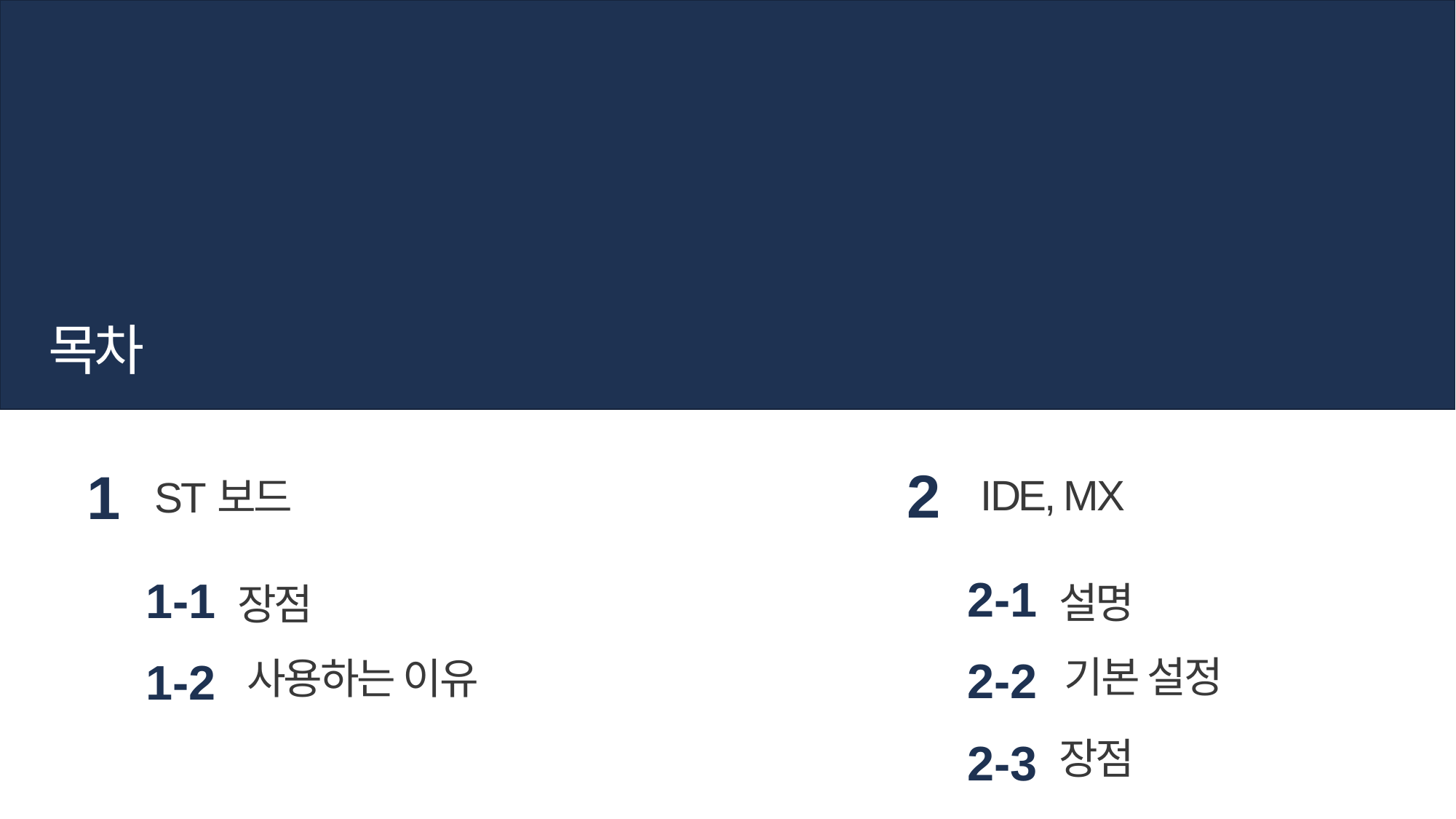

목차
2
IDE, MX
1
ST보드
2-1
설명
1-1
장점
2-2
기본 설정
1-2
사용하는 이유
2-3
장점